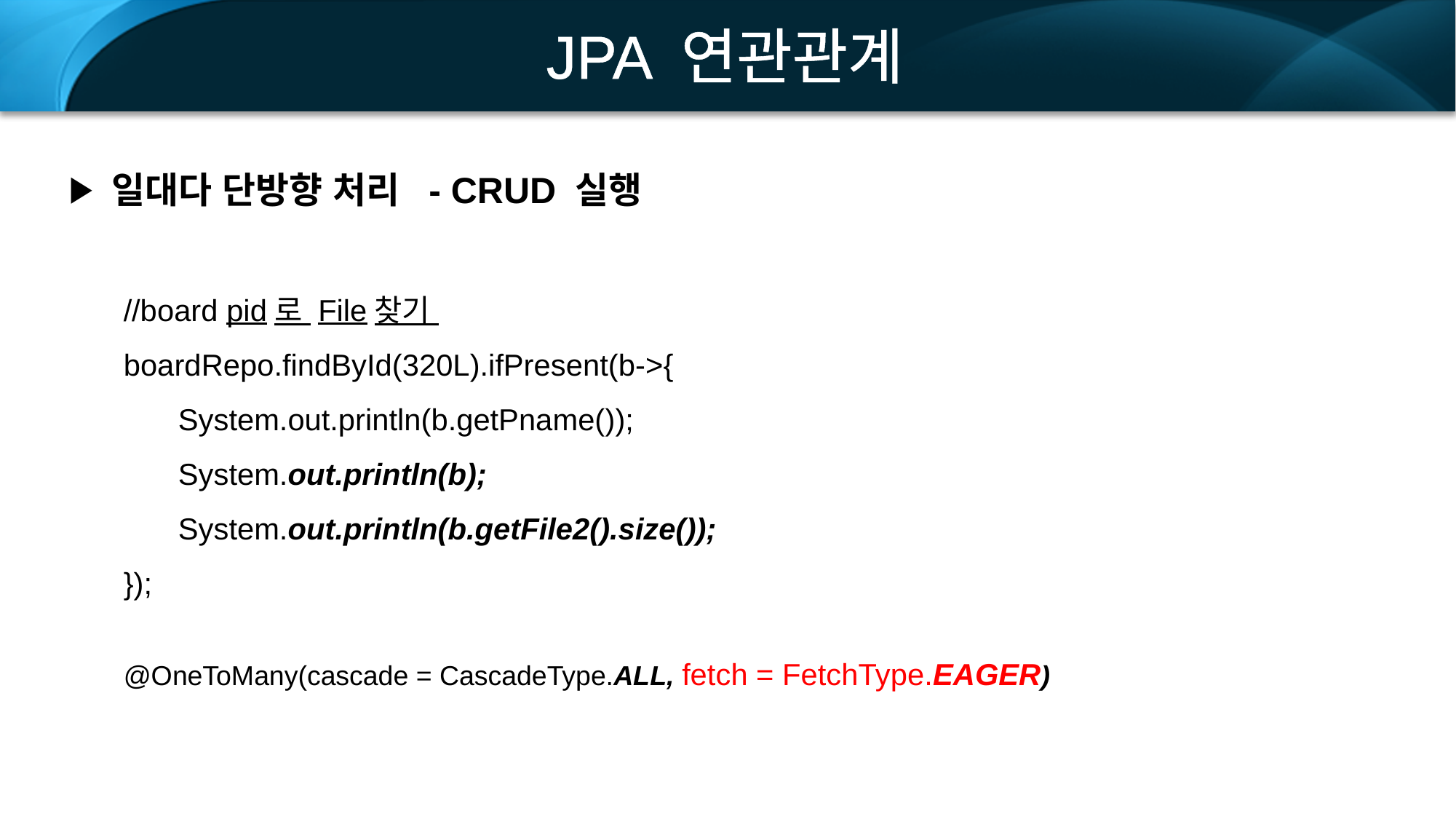

JPA 연관관계
일대다 단방향 처리  - CRUD 실행

//board pid로 File찾기
boardRepo.findById(320L).ifPresent(b->{
System.out.println(b.getPname());
System.out.println(b);
System.out.println(b.getFile2().size());
});

@OneToMany(cascade = CascadeType.ALL, fetch = FetchType.EAGER)